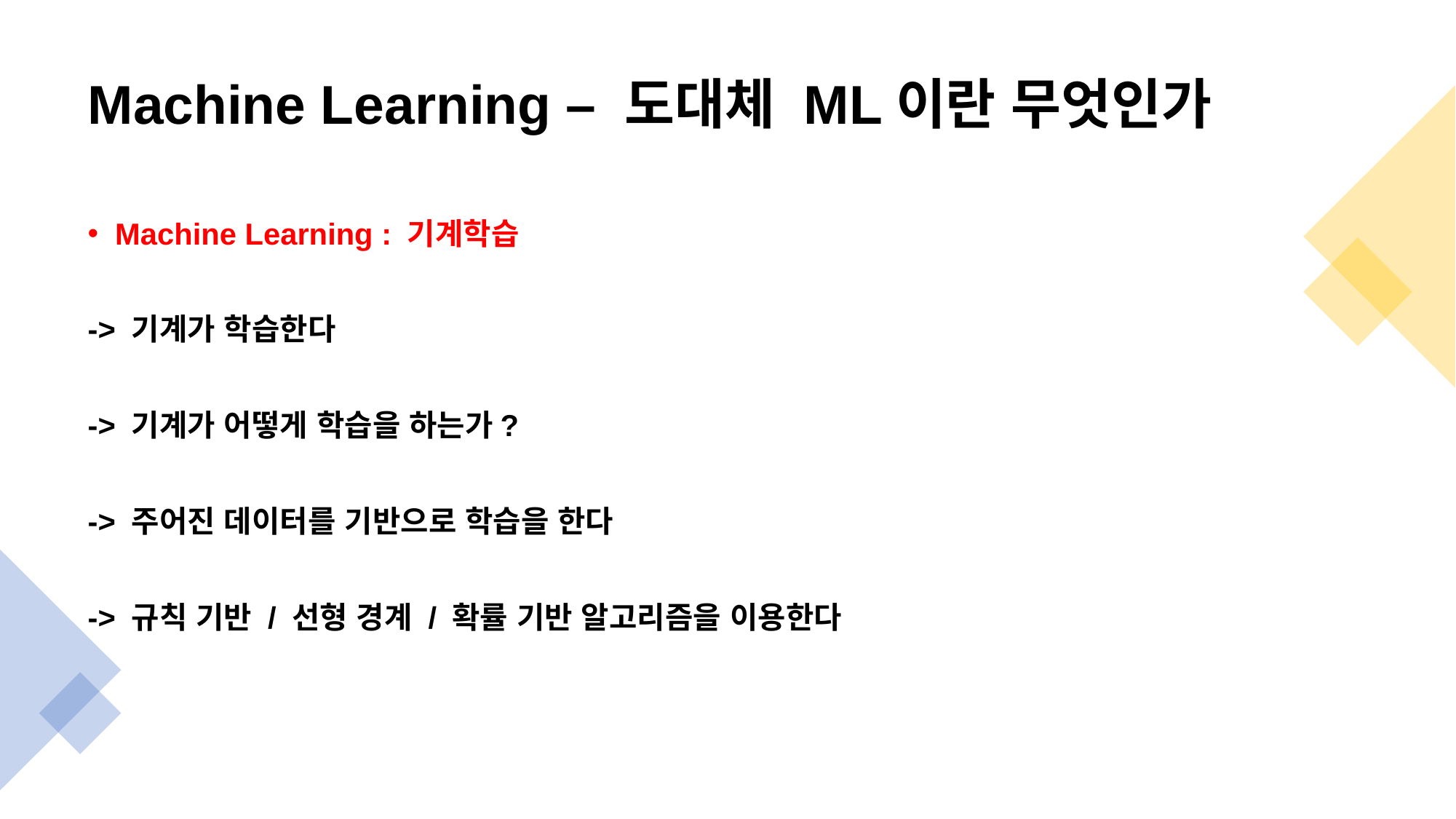

# Machine Learning – 도대체 ML이란 무엇인가

Machine Learning : 기계학습

-> 기계가 학습한다

-> 기계가 어떻게 학습을 하는가?

-> 주어진 데이터를 기반으로 학습을 한다

-> 규칙 기반 / 선형 경계 / 확률 기반 알고리즘을 이용한다